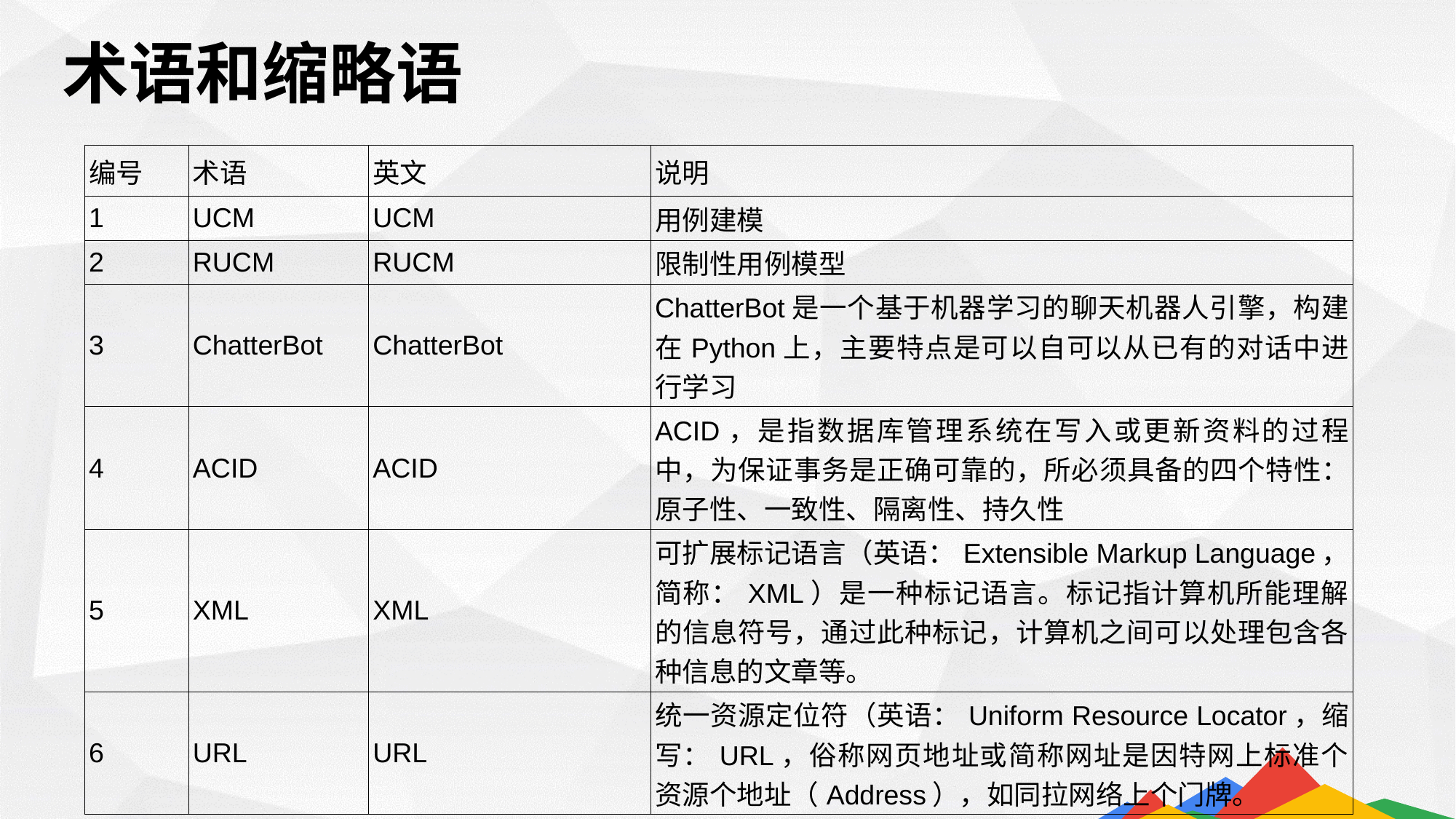

术语和缩略语
| 编号 | 术语 | 英文 | 说明 |
| --- | --- | --- | --- |
| 1 | UCM | UCM | 用例建模 |
| 2 | RUCM | RUCM | 限制性用例模型 |
| 3 | ChatterBot | ChatterBot | ChatterBot是一个基于机器学习的聊天机器人引擎，构建在Python上，主要特点是可以自可以从已有的对话中进行学习 |
| 4 | ACID | ACID | ACID，是指数据库管理系统在写入或更新资料的过程中，为保证事务是正确可靠的，所必须具备的四个特性：原子性、一致性、隔离性、持久性 |
| 5 | XML | XML | 可扩展标记语言（英语：Extensible Markup Language，简称：XML）是一种标记语言。标记指计算机所能理解的信息符号，通过此种标记，计算机之间可以处理包含各种信息的文章等。 |
| 6 | URL | URL | 统一资源定位符（英语：Uniform Resource Locator，缩写：URL，俗称网页地址或简称网址是因特网上标准个资源个地址（Address），如同拉网络上个门牌。 |